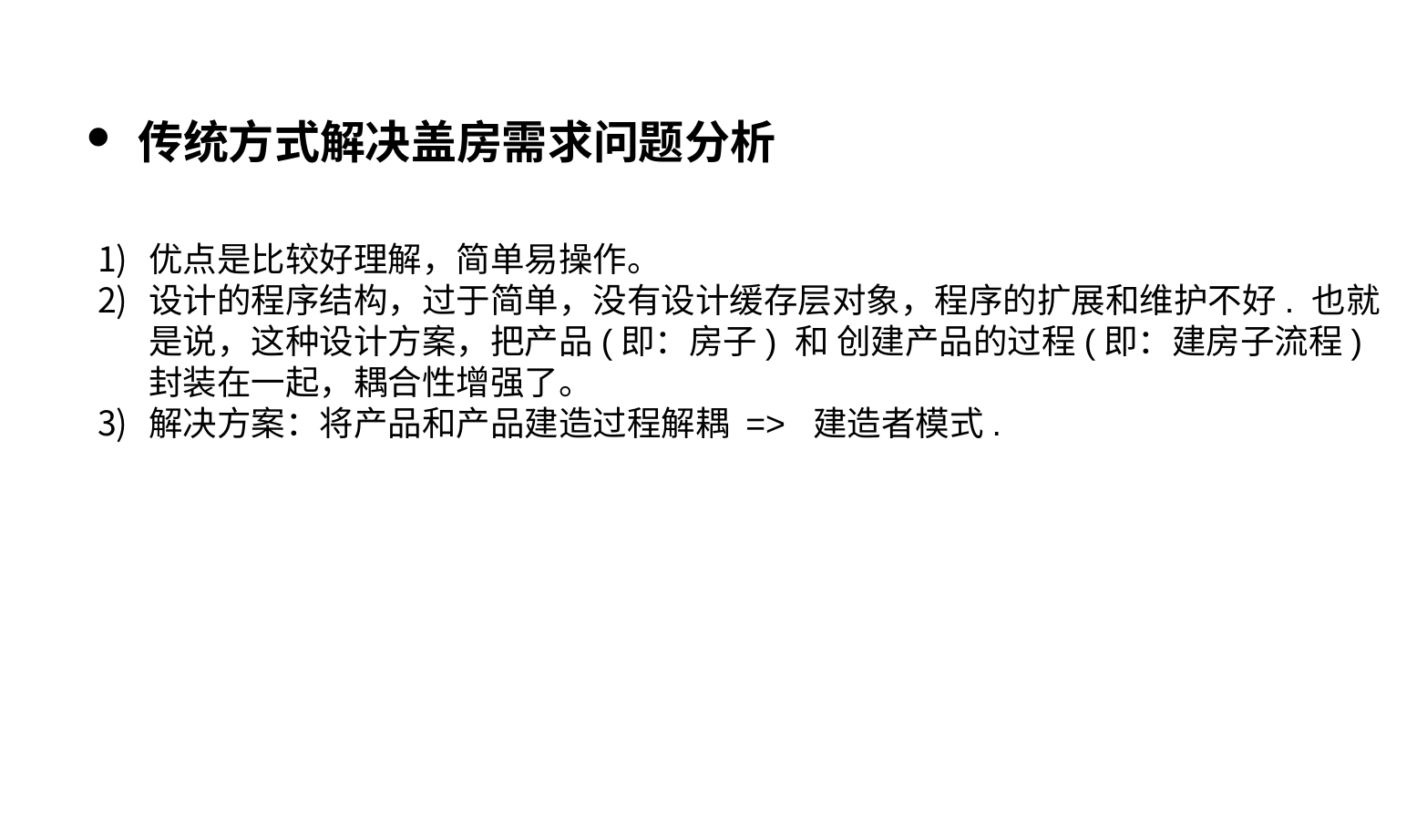

传统方式解决盖房需求问题分析

优点是比较好理解，简单易操作。
设计的程序结构，过于简单，没有设计缓存层对象，程序的扩展和维护不好. 也就是说，这种设计方案，把产品(即：房子) 和 创建产品的过程(即：建房子流程) 封装在一起，耦合性增强了。
解决方案：将产品和产品建造过程解耦 =>  建造者模式.